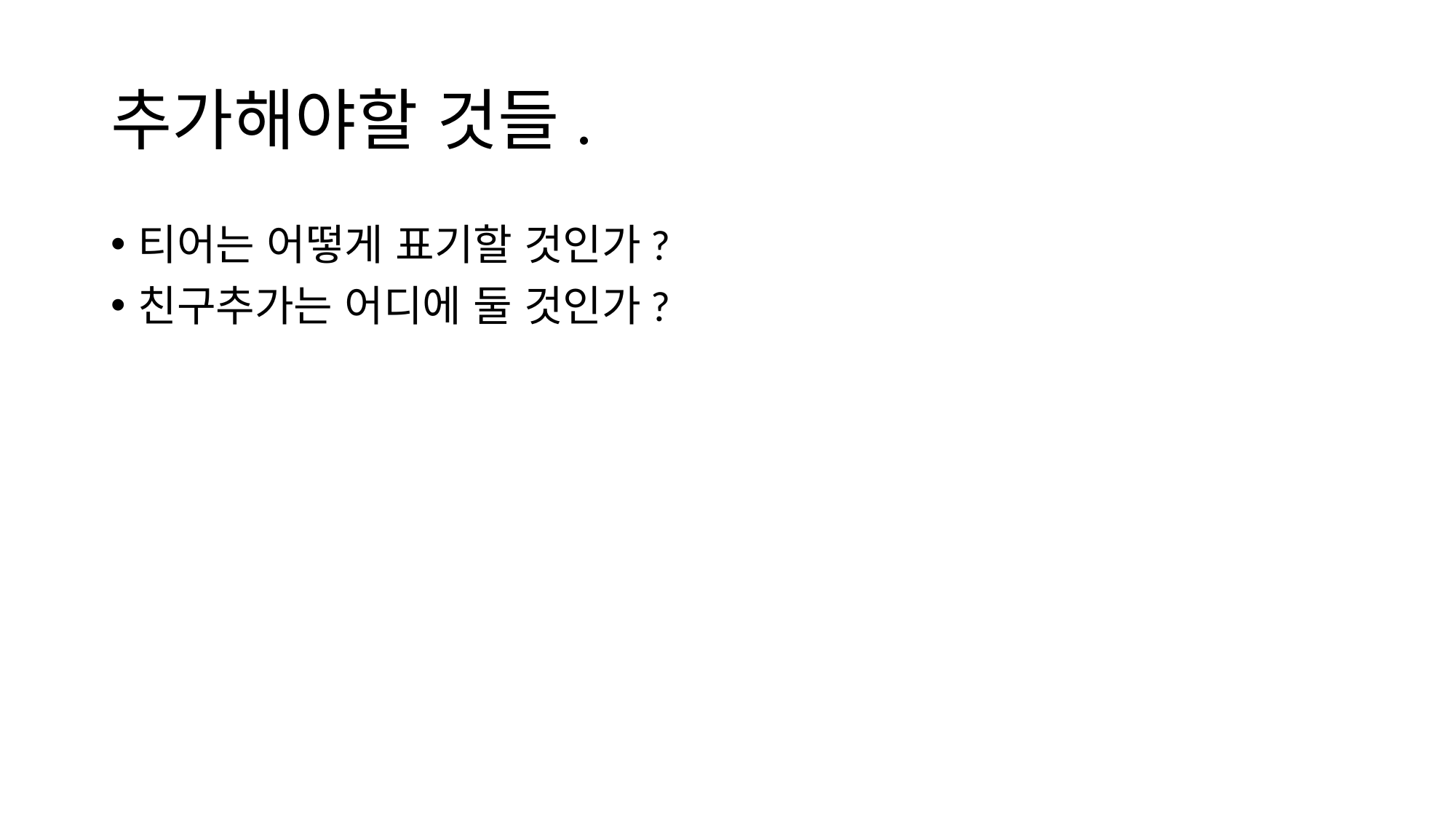

# 추가해야할 것들.
티어는 어떻게 표기할 것인가?
친구추가는 어디에 둘 것인가?